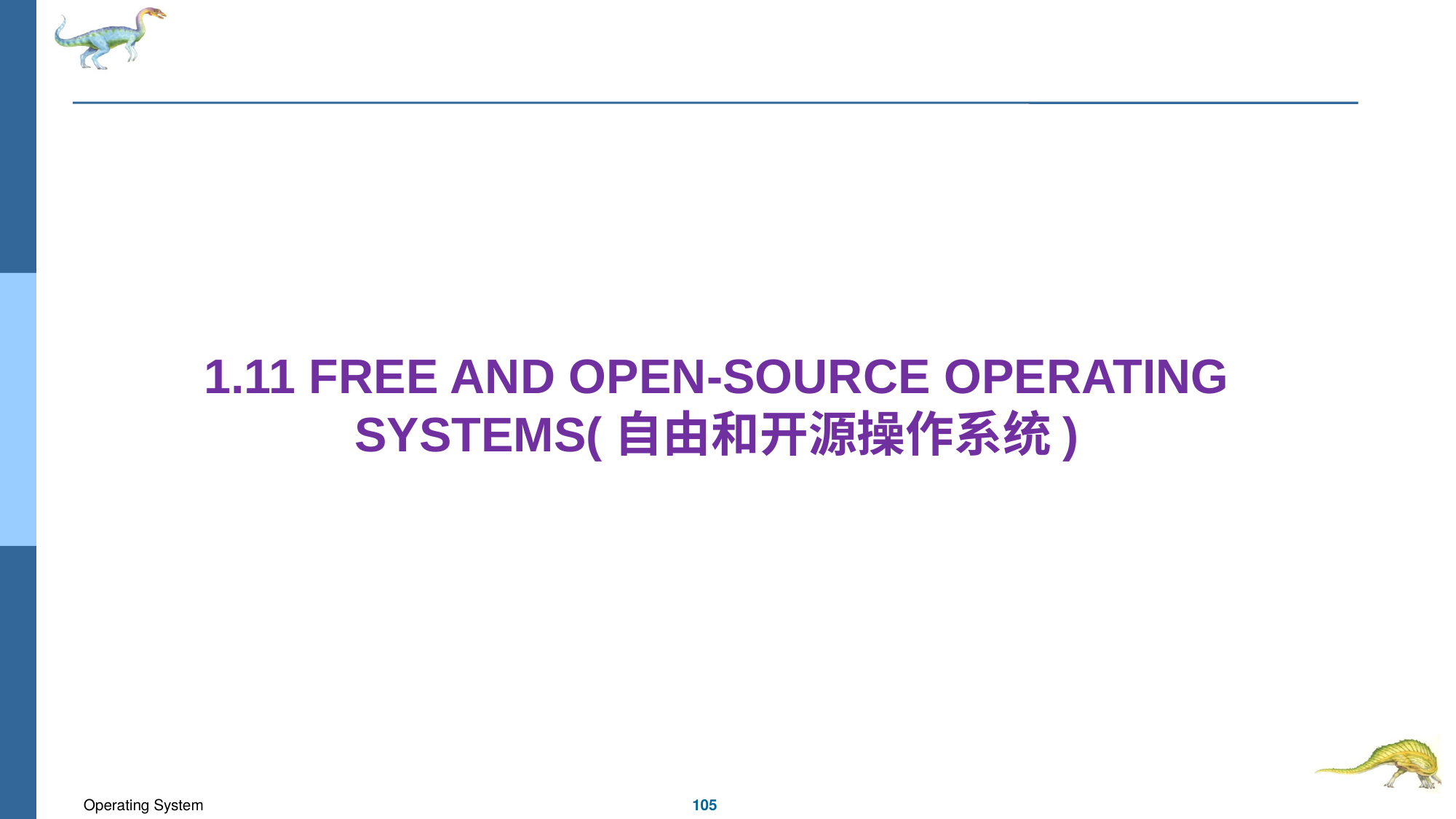

# 1.11 Free and Open-Source Operating Systems(自由和开源操作系统)